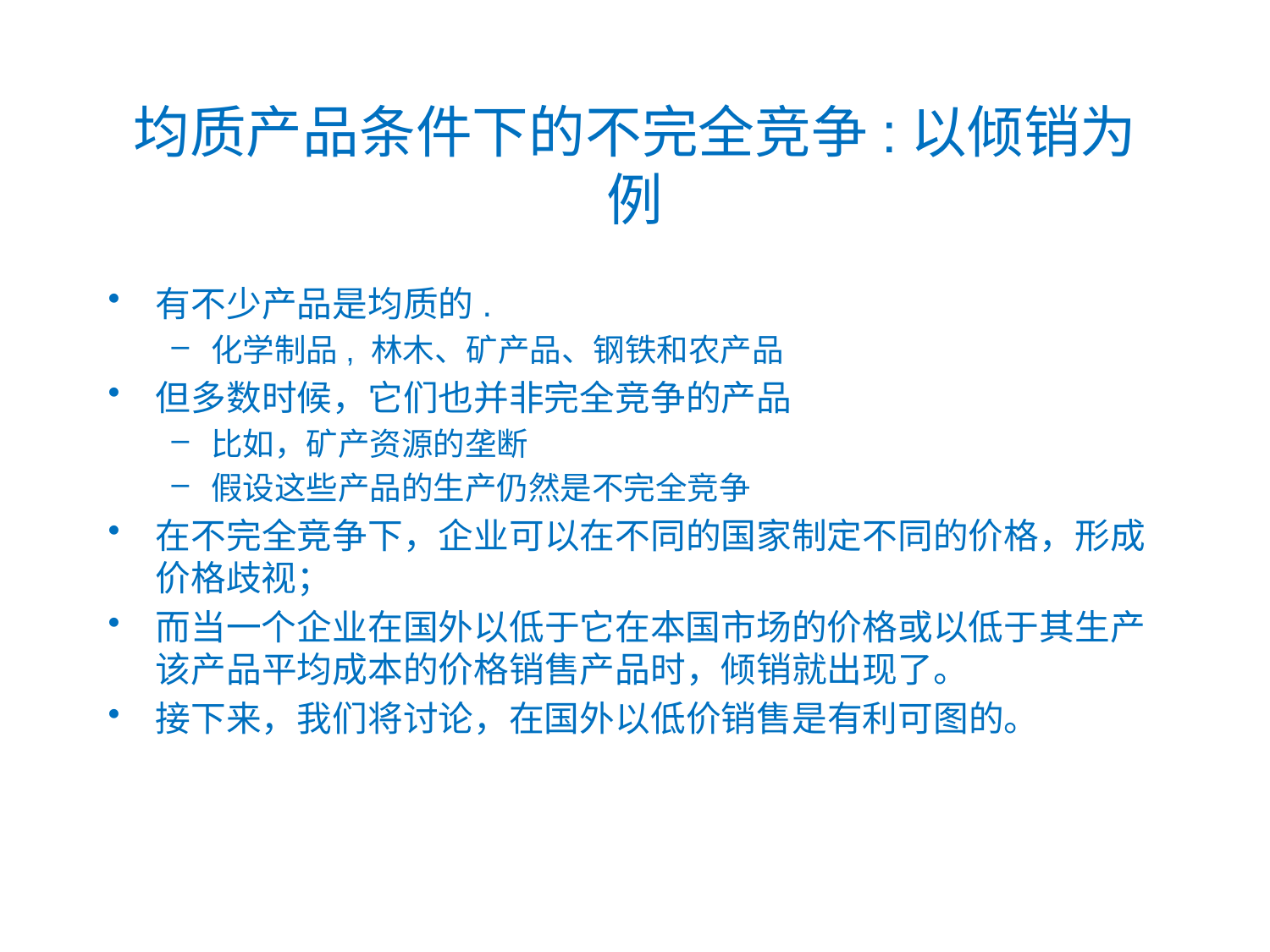

# 均质产品条件下的不完全竞争:以倾销为例
有不少产品是均质的.
化学制品, 林木、矿产品、钢铁和农产品
但多数时候，它们也并非完全竞争的产品
比如，矿产资源的垄断
假设这些产品的生产仍然是不完全竞争
在不完全竞争下，企业可以在不同的国家制定不同的价格，形成价格歧视；
而当一个企业在国外以低于它在本国市场的价格或以低于其生产该产品平均成本的价格销售产品时，倾销就出现了。
接下来，我们将讨论，在国外以低价销售是有利可图的。